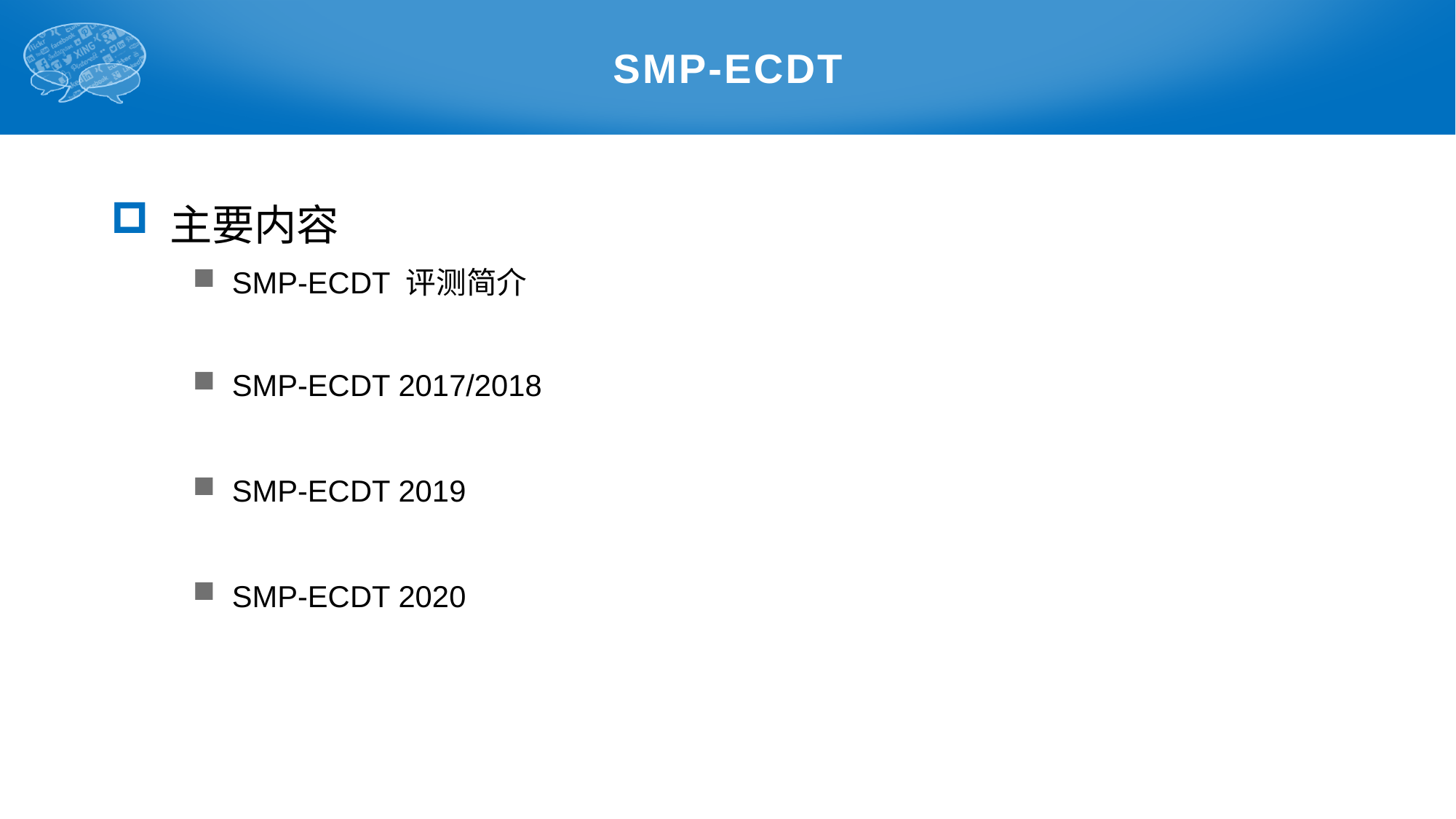

# SMP-ECDT
 主要内容
 SMP-ECDT 评测简介

 SMP-ECDT 2017/2018

 SMP-ECDT 2019

 SMP-ECDT 2020